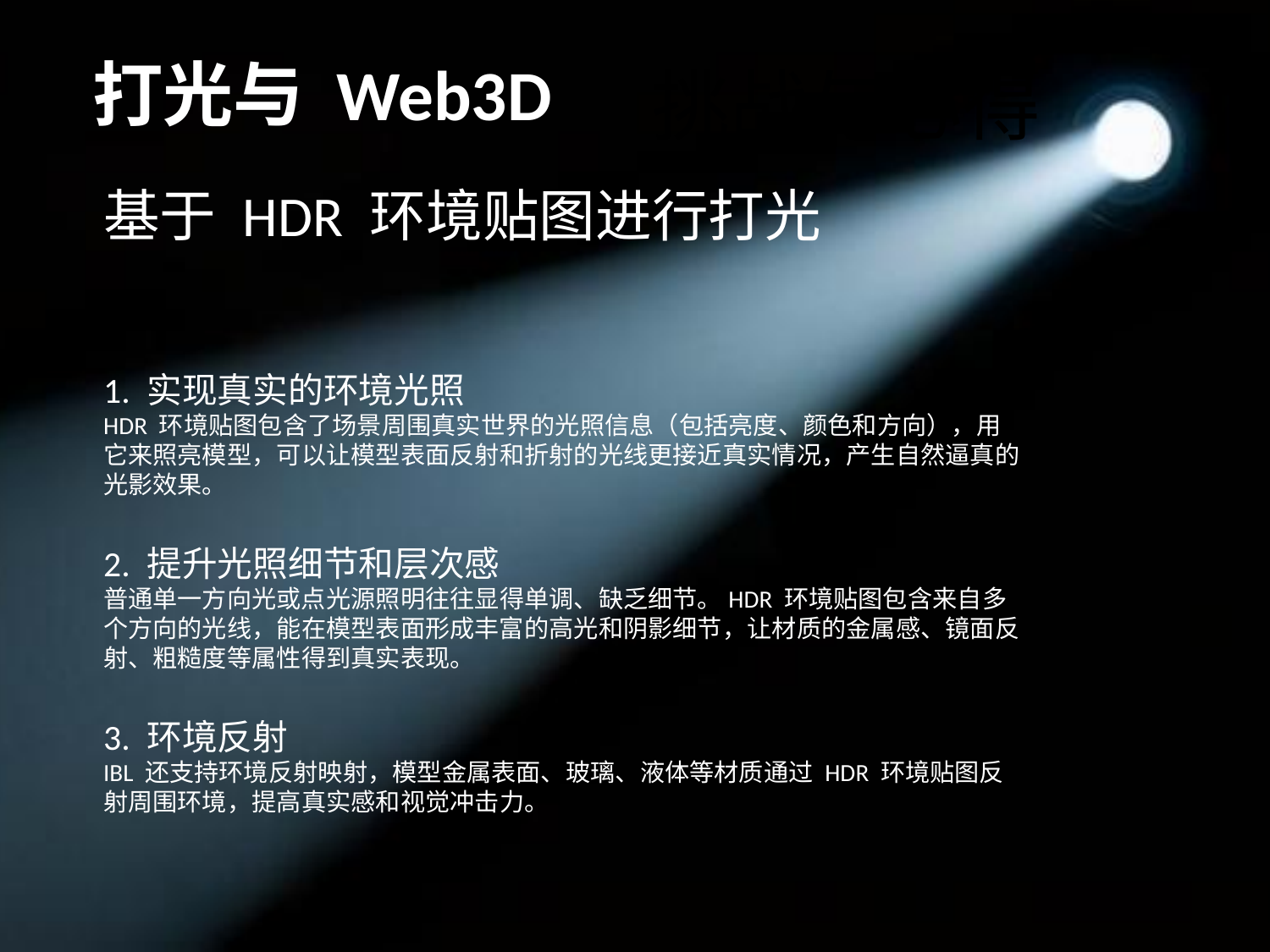

# 挑战与心得
基于 HDR 环境贴图进行打光

1. 实现真实的环境光照
HDR 环境贴图包含了场景周围真实世界的光照信息（包括亮度、颜色和方向），用它来照亮模型，可以让模型表面反射和折射的光线更接近真实情况，产生自然逼真的光影效果。

2. 提升光照细节和层次感
普通单一方向光或点光源照明往往显得单调、缺乏细节。HDR 环境贴图包含来自多个方向的光线，能在模型表面形成丰富的高光和阴影细节，让材质的金属感、镜面反射、粗糙度等属性得到真实表现。

3. 环境反射
IBL 还支持环境反射映射，模型金属表面、玻璃、液体等材质通过 HDR 环境贴图反射周围环境，提高真实感和视觉冲击力。